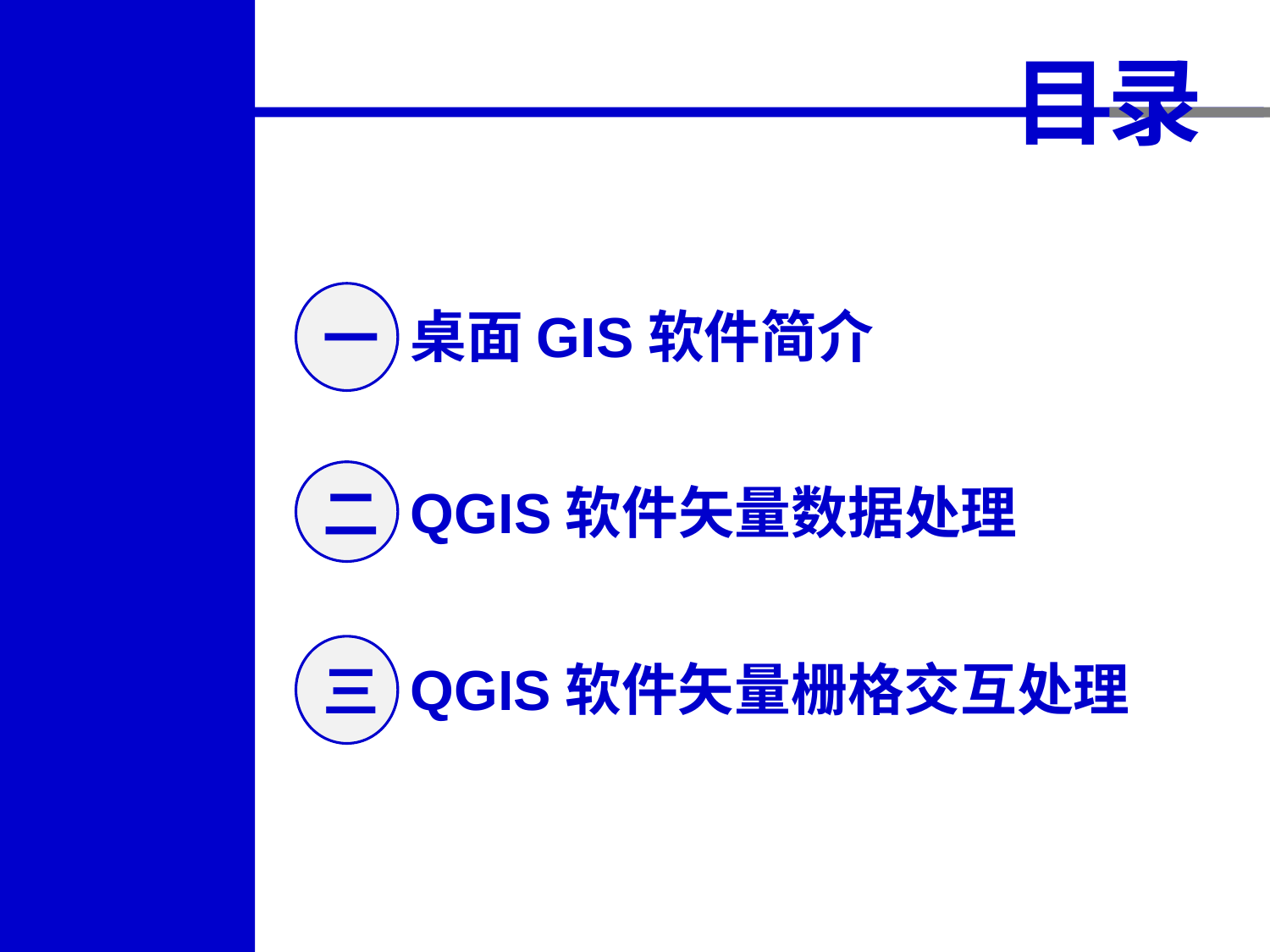

目录
一
桌面GIS软件简介
二
QGIS软件矢量数据处理
三
QGIS软件矢量栅格交互处理